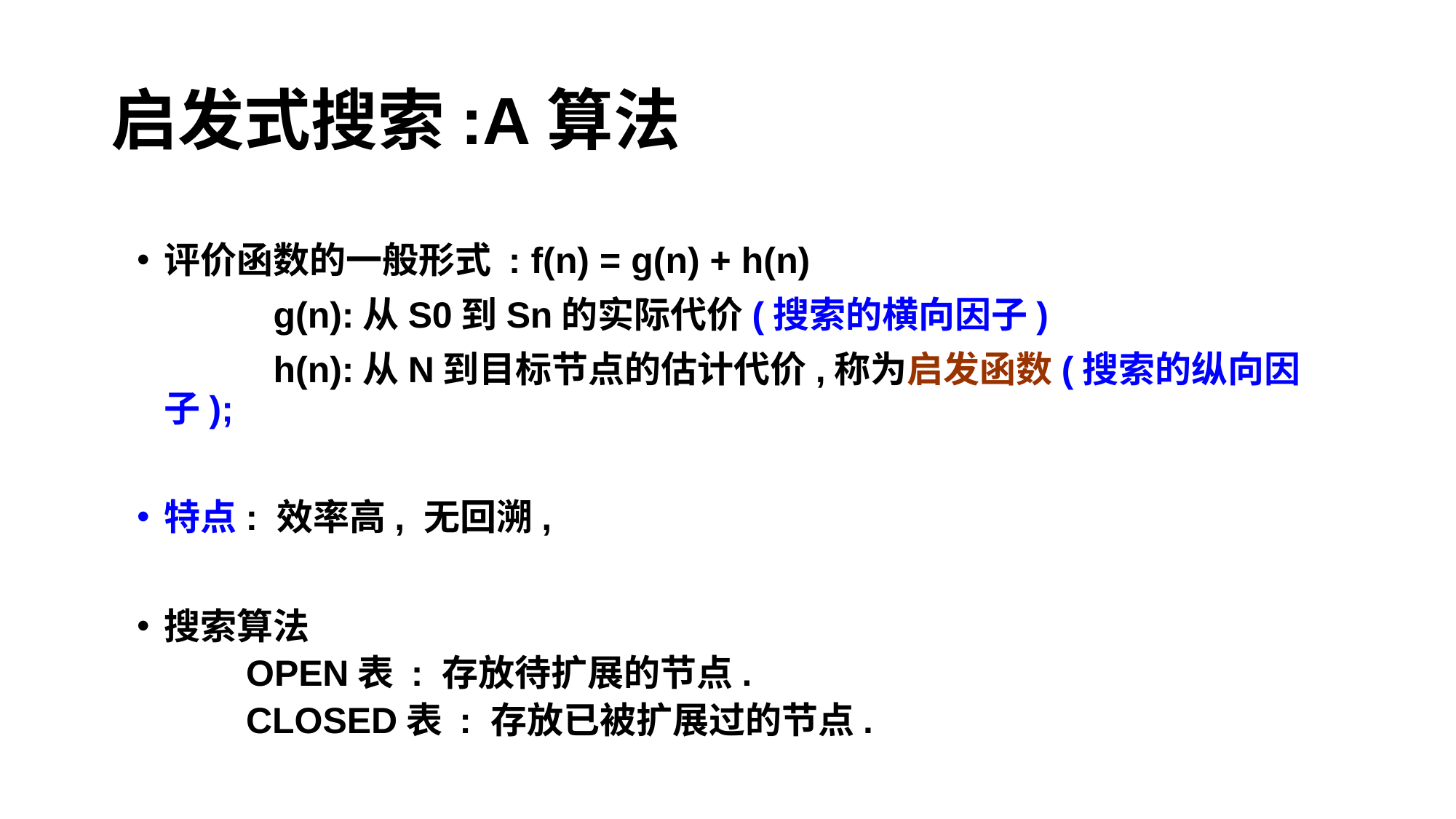

# 启发式搜索:A算法
评价函数的一般形式 : f(n) = g(n) + h(n)
		g(n):从S0到Sn的实际代价(搜索的横向因子)
		h(n):从N到目标节点的估计代价,称为启发函数(搜索的纵向因子);

特点: 效率高, 无回溯,

搜索算法
OPEN表 : 存放待扩展的节点.
CLOSED表 : 存放已被扩展过的节点.